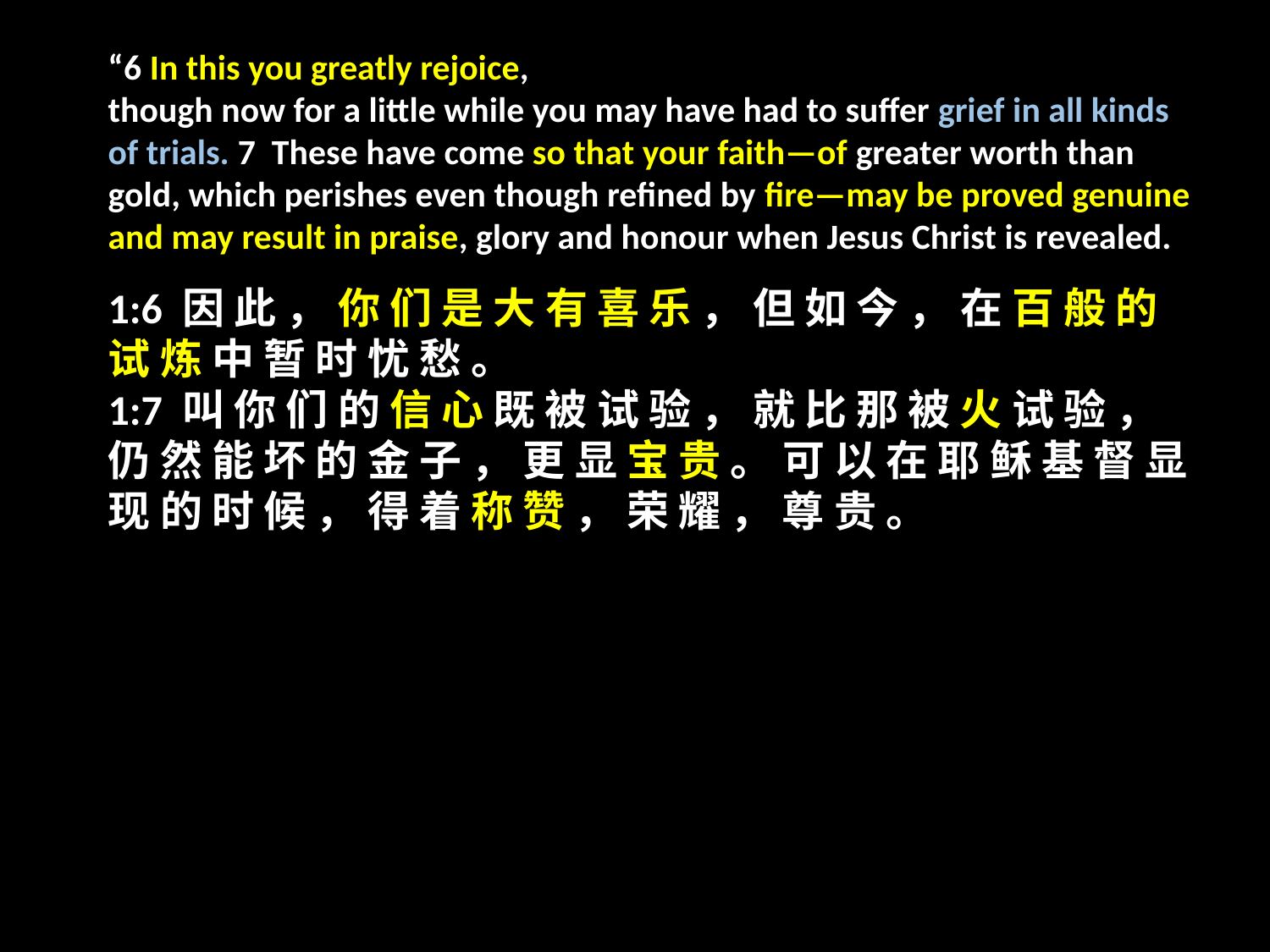

“6 In this you greatly rejoice,
though now for a little while you may have had to suffer grief in all kinds of trials. 7  These have come so that your faith—of greater worth than gold, which perishes even though refined by fire—may be proved genuine and may result in praise, glory and honour when Jesus Christ is revealed.

1:6 因 此 ， 你 们 是 大 有 喜 乐 ， 但 如 今 ， 在 百 般 的 试 炼 中 暂 时 忧 愁 。
1:7 叫 你 们 的 信 心 既 被 试 验 ， 就 比 那 被 火 试 验 ， 仍 然 能 坏 的 金 子 ， 更 显 宝 贵 。 可 以 在 耶 稣 基 督 显 现 的 时 候 ， 得 着 称 赞 ， 荣 耀 ， 尊 贵 。